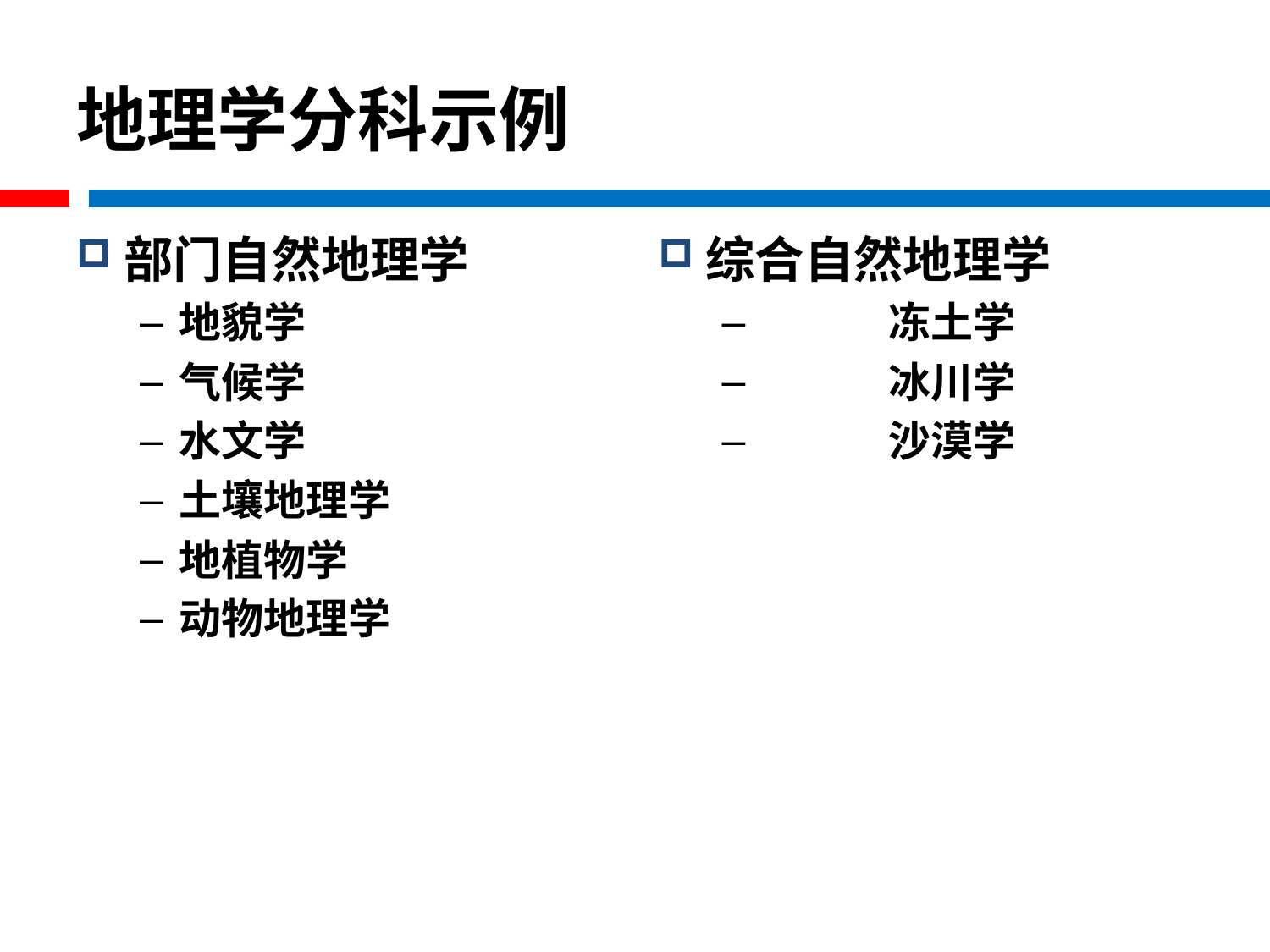

# 地理学分科示例
部门自然地理学
地貌学
气候学
水文学
土壤地理学
地植物学
动物地理学

综合自然地理学
	冻土学
	冰川学
	沙漠学